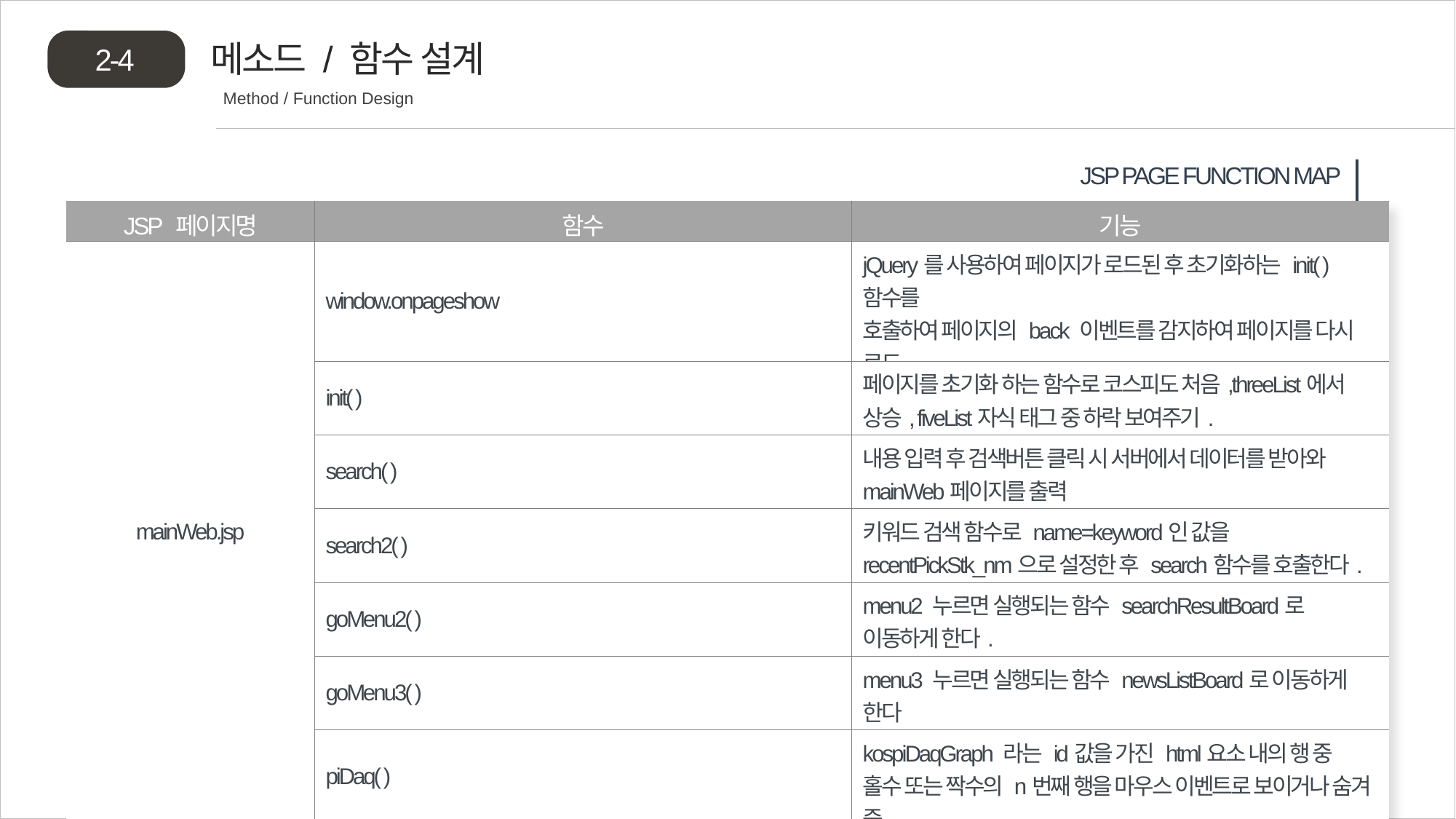

메소드 / 함수 설계
2-4
Method / Function Design
 JSP PAGE FUNCTION MAP
| JSP 페이지명 | 함수 | 기능 |
| --- | --- | --- |
| mainWeb.jsp | window.onpageshow | jQuery를 사용하여 페이지가 로드된 후 초기화하는 init( )함수를 호출하여 페이지의 back 이벤트를 감지하여 페이지를 다시 로드. |
|  | init( ) | 페이지를 초기화 하는 함수로 코스피도 처음,threeList에서 상승, fiveList자식 태그 중 하락 보여주기. |
|  | search( ) | 내용 입력 후 검색버튼 클릭 시 서버에서 데이터를 받아와 mainWeb페이지를 출력 |
|  | search2( ) | 키워드 검색 함수로 name=keyword인 값을 recentPickStk\_nm으로 설정한 후 search함수를 호출한다. |
|  | goMenu2( ) | menu2 누르면 실행되는 함수 searchResultBoard로 이동하게 한다. |
|  | goMenu3( ) | menu3 누르면 실행되는 함수 newsListBoard로 이동하게 한다 |
|  | piDaq( ) | kospiDaqGraph 라는 id값을 가진 html요소 내의 행 중 홀수 또는 짝수의 n번째 행을 마우스 이벤트로 보이거나 숨겨 줌. |